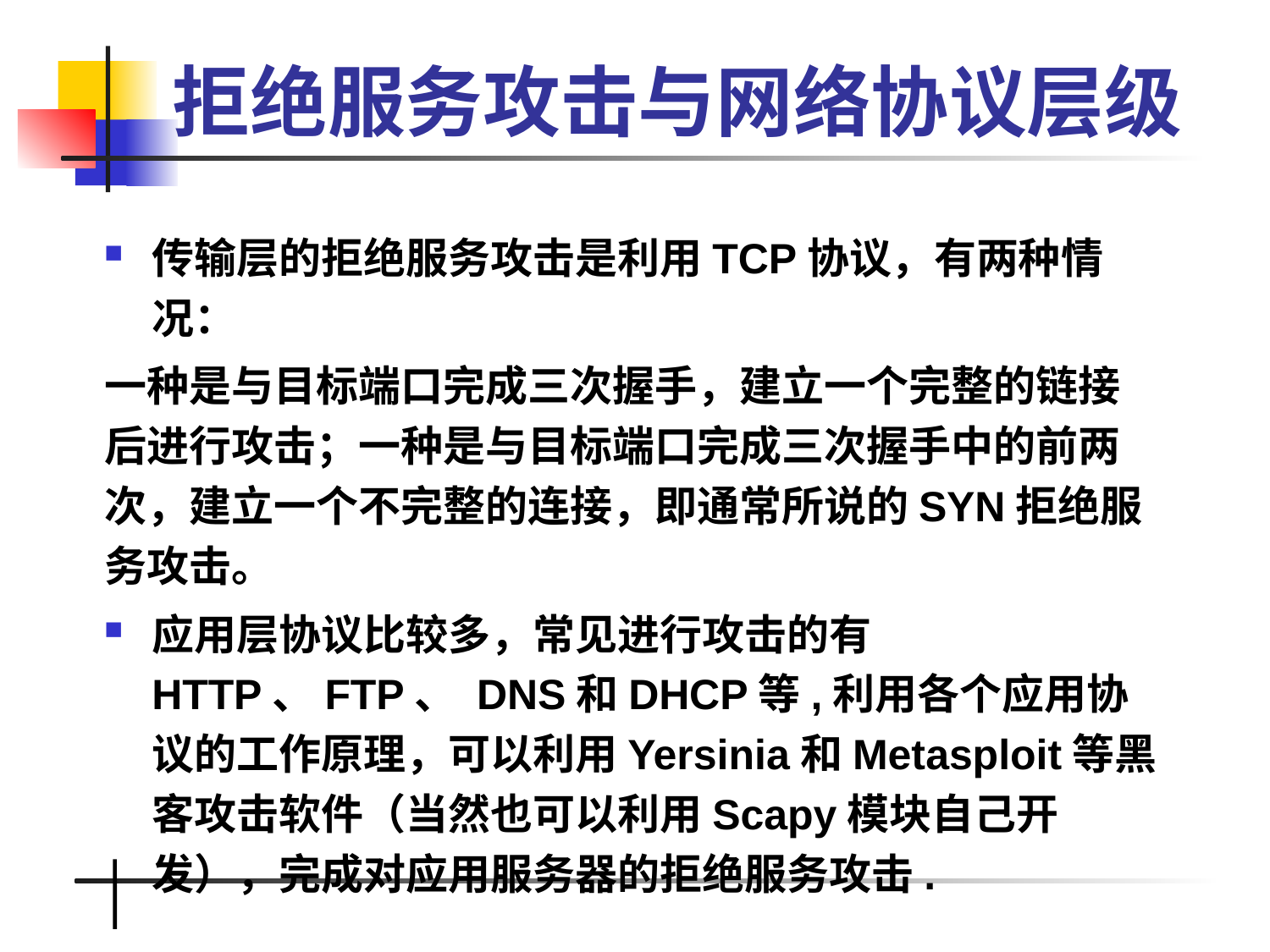

# 拒绝服务攻击与网络协议层级
传输层的拒绝服务攻击是利用TCP协议，有两种情况：
一种是与目标端口完成三次握手，建立一个完整的链接后进行攻击；一种是与目标端口完成三次握手中的前两次，建立一个不完整的连接，即通常所说的SYN拒绝服务攻击。
应用层协议比较多，常见进行攻击的有HTTP、FTP、 DNS和DHCP等,利用各个应用协议的工作原理，可以利用Yersinia和Metasploit等黑客攻击软件（当然也可以利用Scapy模块自己开发），完成对应用服务器的拒绝服务攻击.

前面介绍的常见的拒绝服务攻击可以归为哪些层级？